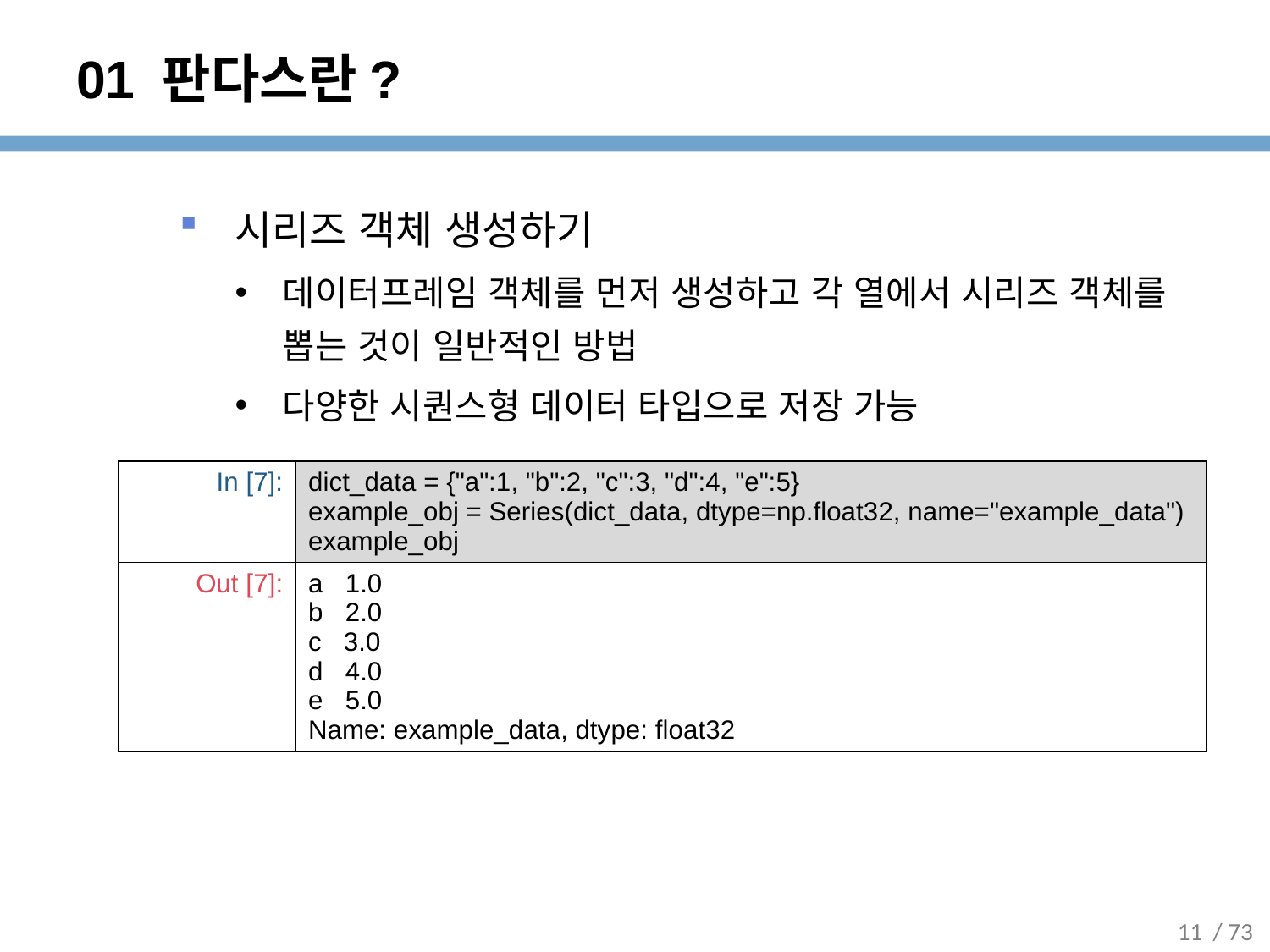

# 01 판다스란?
시리즈 객체 생성하기
데이터프레임 객체를 먼저 생성하고 각 열에서 시리즈 객체를 뽑는 것이 일반적인 방법
다양한 시퀀스형 데이터 타입으로 저장 가능
| In [7]: | dict\_data = {"a":1, "b":2, "c":3, "d":4, "e":5} example\_obj = Series(dict\_data, dtype=np.float32, name="example\_data") example\_obj |
| --- | --- |
| Out [7]: | a 1.0 b 2.0 c 3.0 d 4.0 e 5.0 Name: example\_data, dtype: float32 |
11
/ 73